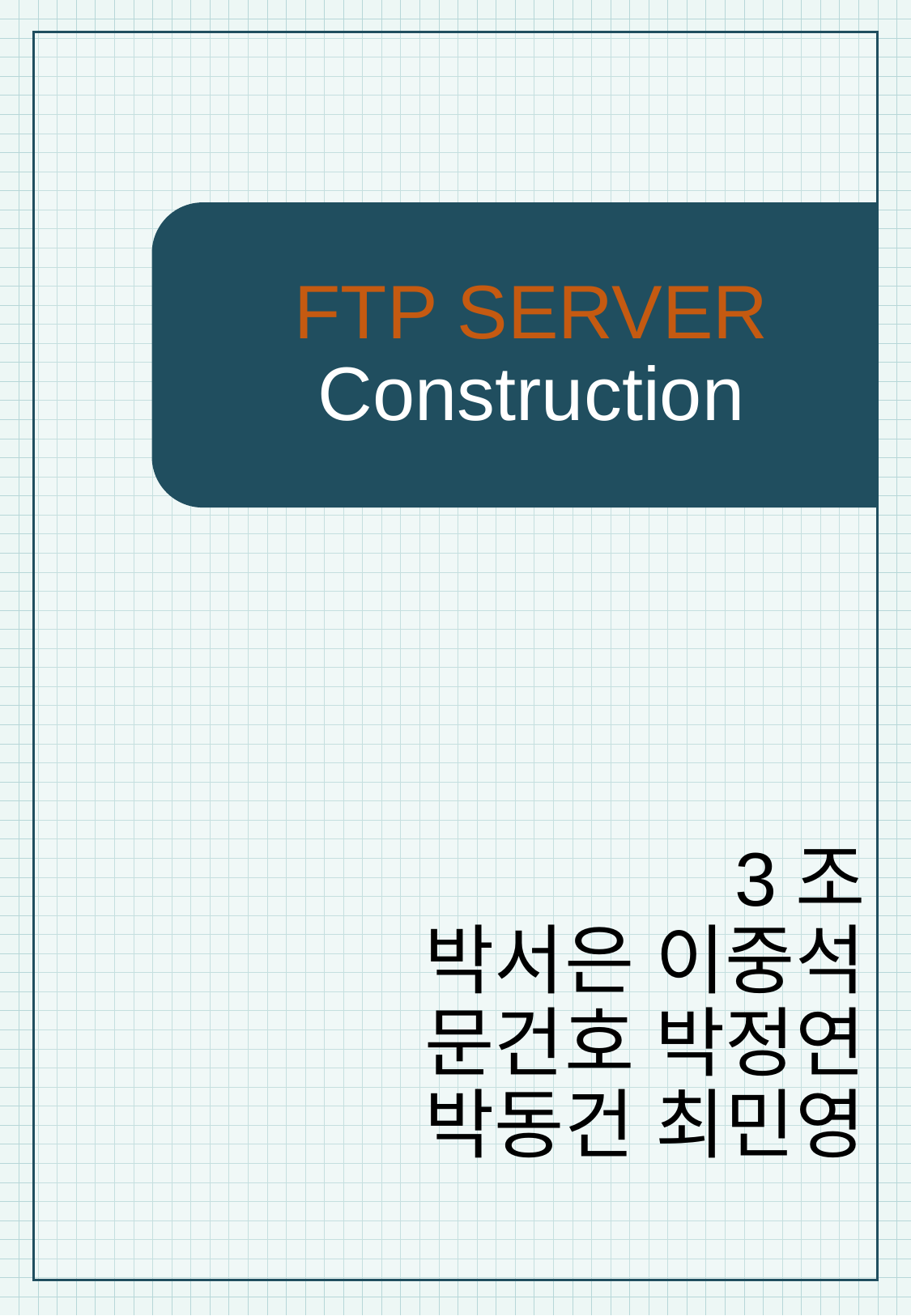

# FTP SERVER Construction
3조
박서은 이중석
문건호 박정연
박동건 최민영